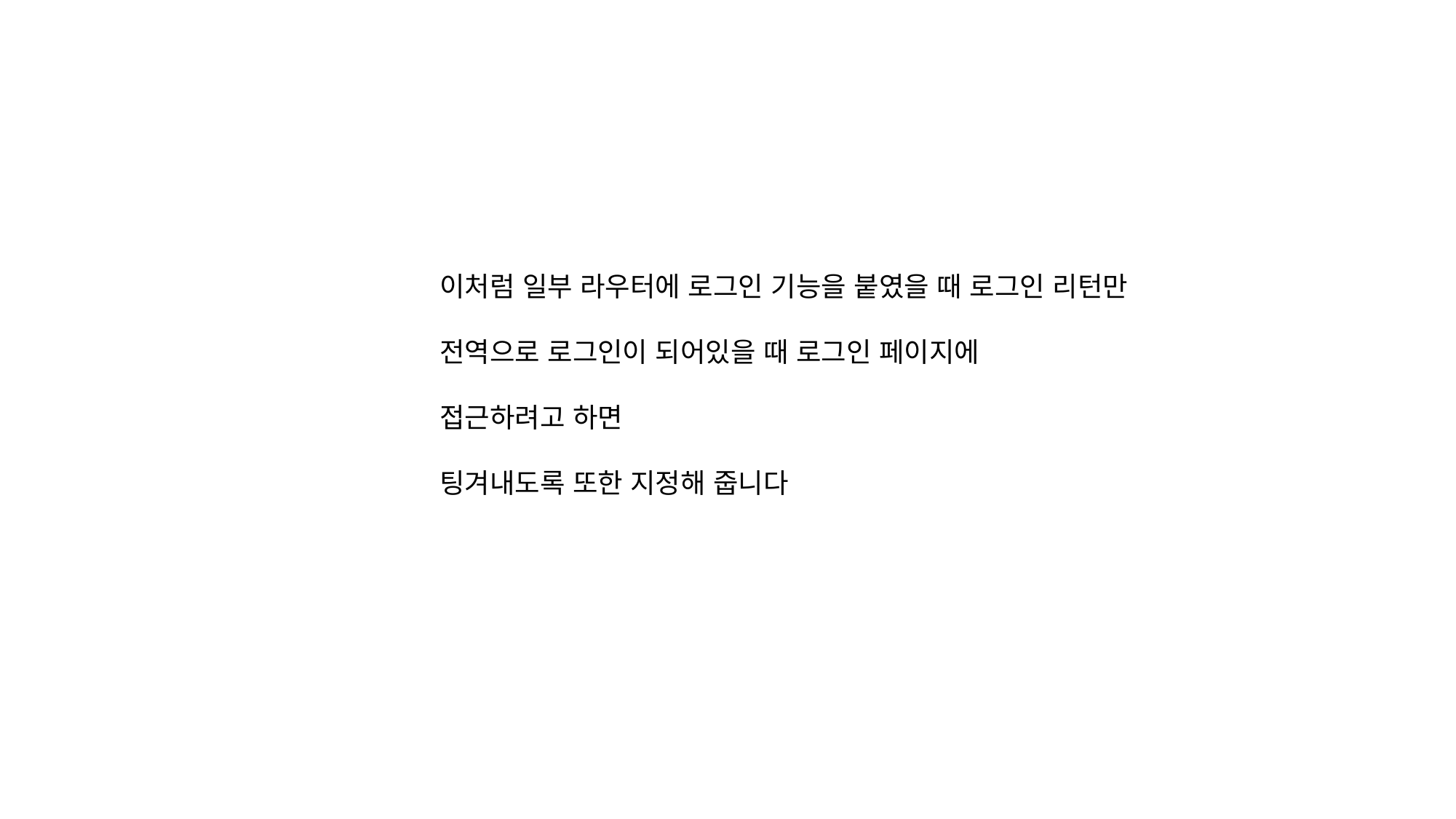

이처럼 일부 라우터에 로그인 기능을 붙였을 때 로그인 리턴만

전역으로 로그인이 되어있을 때 로그인 페이지에

접근하려고 하면

팅겨내도록 또한 지정해 줍니다